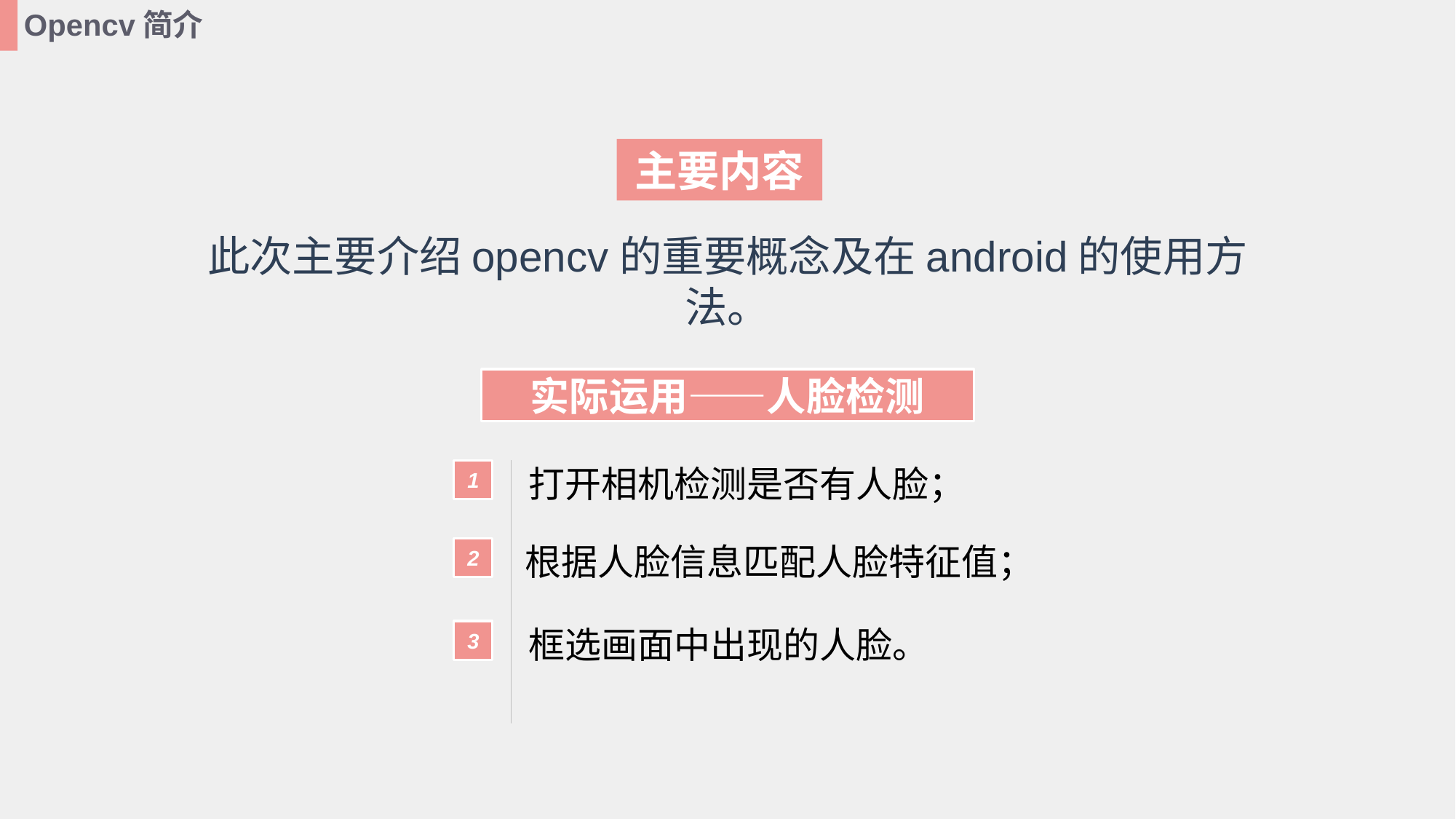

Opencv简介
主要内容
此次主要介绍opencv的重要概念及在android的使用方法。
实际运用——人脸检测
1
2
3
打开相机检测是否有人脸；
根据人脸信息匹配人脸特征值；
框选画面中出现的人脸。